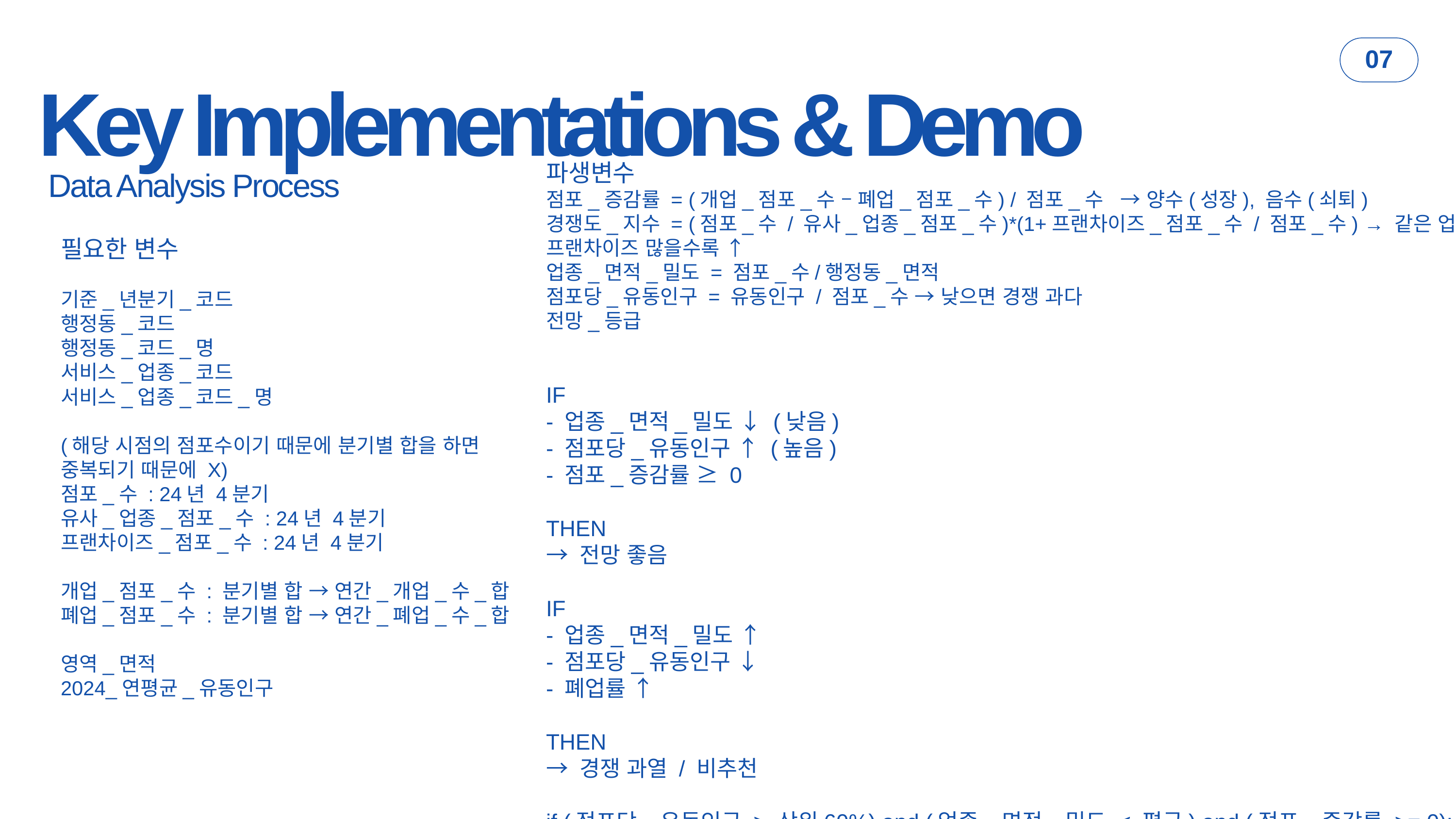

Key Implementations & Demo
07
파생변수
점포_증감률 = (개업_점포_수 – 폐업_점포_수) / 점포_수   → 양수(성장), 음수(쇠퇴)
경쟁도_지수 = (점포_수 / 유사_업종_점포_수)*(1+프랜차이즈_점포_수 / 점포_수) → 같은 업종 많을수록 ↑, 프랜차이즈 많을수록 ↑
업종_면적_밀도 = 점포_수/행정동_면적
점포당_유동인구 = 유동인구 / 점포_수 → 낮으면 경쟁 과다
전망_등급

IF
- 업종_면적_밀도 ↓ (낮음)
- 점포당_유동인구 ↑ (높음)
- 점포_증감률 ≥ 0

THEN
→ 전망 좋음

IF
- 업종_면적_밀도 ↑
- 점포당_유동인구 ↓
- 폐업률 ↑

THEN
→ 경쟁 과열 / 비추천

if (점포당_유동인구 > 상위60%) and (업종_면적_밀도 < 평균) and (점포_증감률 >= 0):
    "전망 좋음"
elif 점포_증감률 < 0:
    "주의"
else:
    "보통"
Data Analysis Process
필요한 변수
기준_년분기_코드
행정동_코드
행정동_코드_명
서비스_업종_코드
서비스_업종_코드_명

(해당 시점의 점포수이기 때문에 분기별 합을 하면 중복되기 때문에 X)
점포_수 : 24년 4분기
유사_업종_점포_수 : 24년 4분기
프랜차이즈_점포_수 : 24년 4분기

개업_점포_수 : 분기별 합 → 연간_개업_수_합
폐업_점포_수 : 분기별 합 → 연간_폐업_수_합

영역_면적
2024_연평균_유동인구